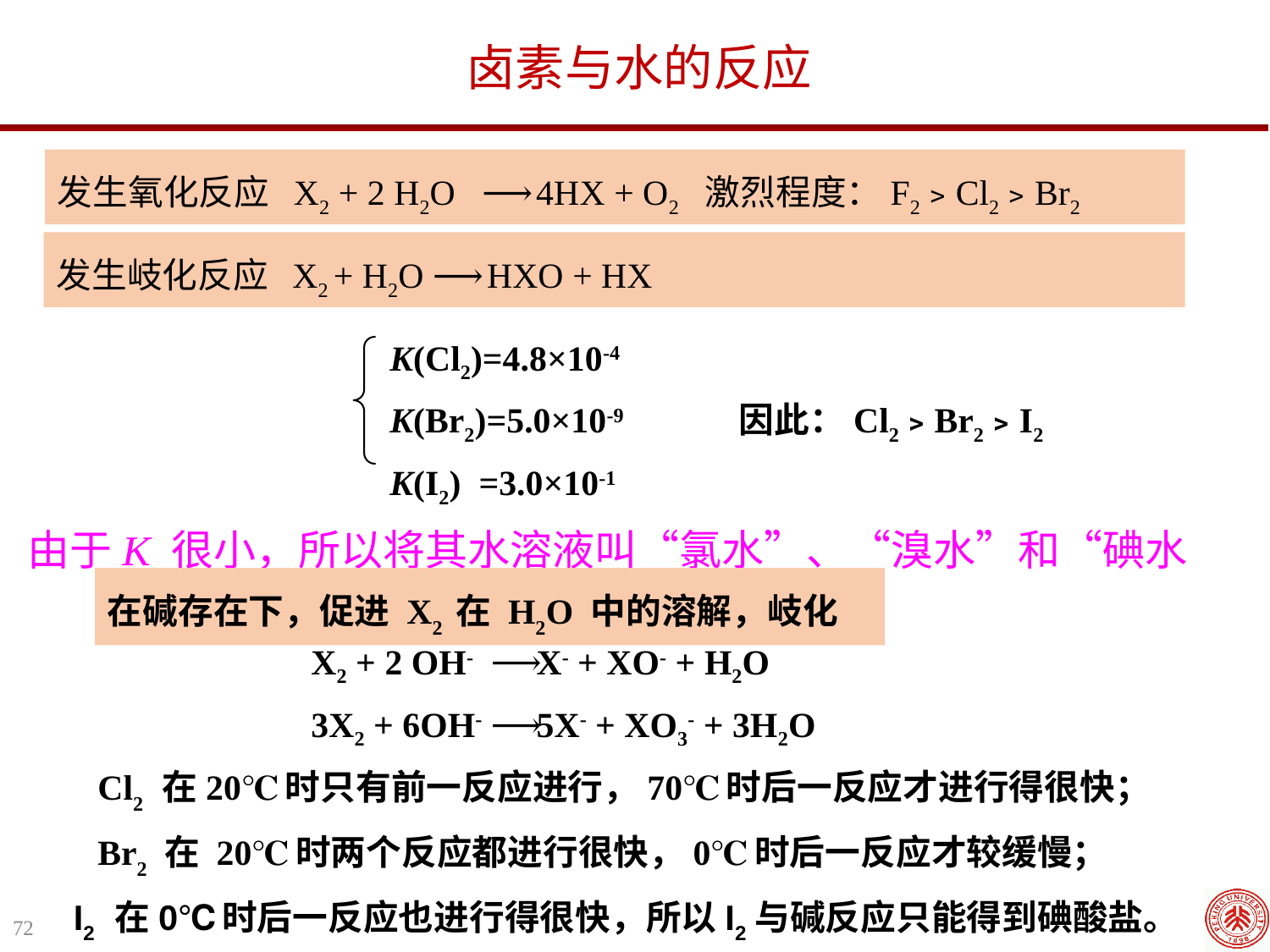

卤素与水的反应

发生氧化反应  X2 + 2 H2O   ⟶   4HX + O2  激烈程度：F2﹥Cl2﹥Br2
发生岐化反应  X2 + H2O ⟶   HXO + HX
                                    K(Cl2)=4.8×10-4
                                    K(Br2)=5.0×10-9            因此：Cl2﹥Br2﹥I2
                                    K(I2)  =3.0×10-1
由于K 很小，所以将其水溶液叫“氯水”、“溴水”和“碘水

在碱存在下，促进 X2 在 H2O 中的溶解，岐化
                              X2 + 2 OH-  ⟶  X- + XO- + H2O
                              3X2 + 6OH- ⟶  5X- + XO3- + 3H2O
      Cl2  在20℃时只有前一反应进行，70℃时后一反应才进行得很快；
      Br2 在 20℃时两个反应都进行很快，0℃时后一反应才较缓慢；
   I2  在0℃时后一反应也进行得很快，所以I2与碱反应只能得到碘酸盐。
72